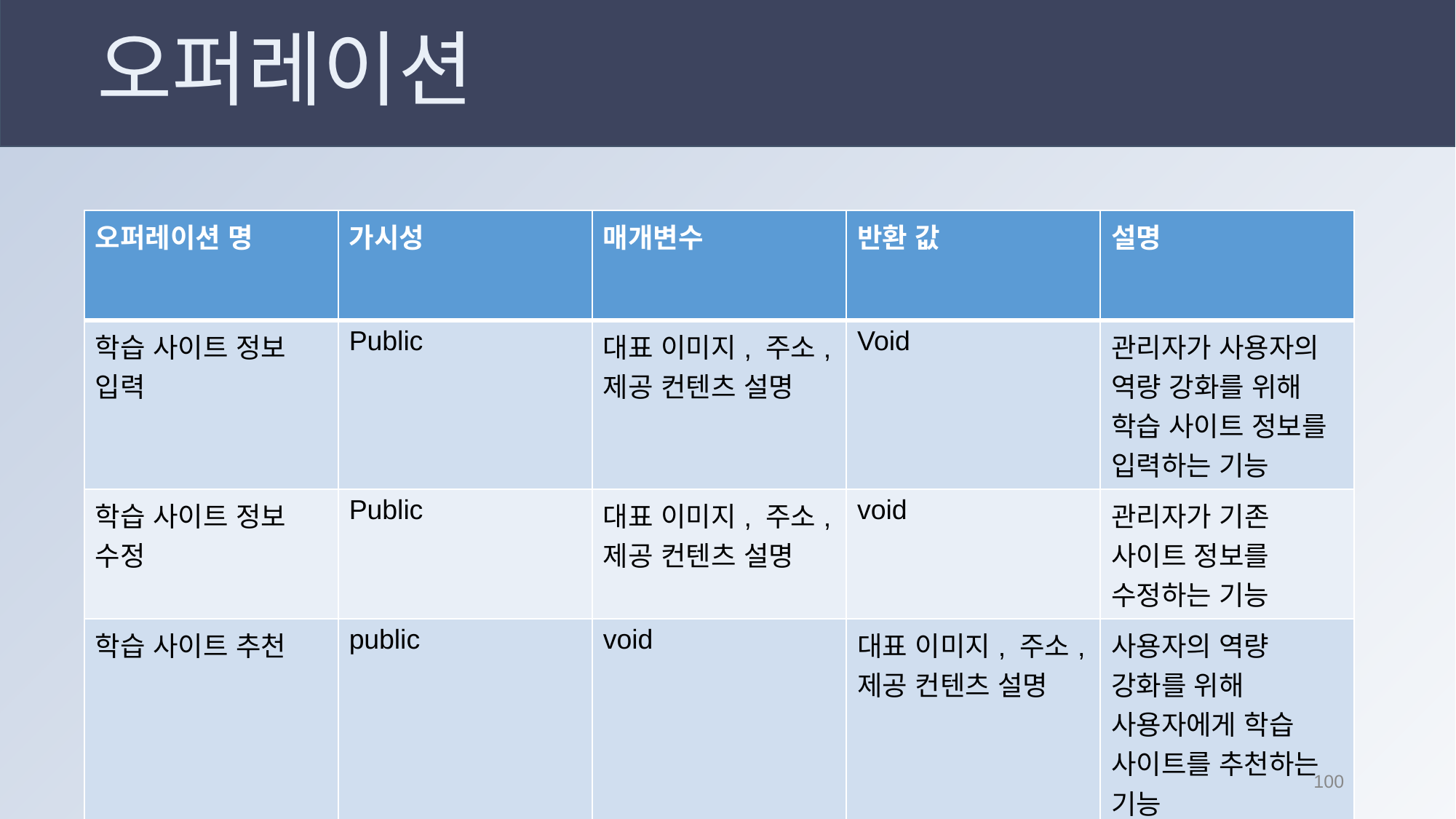

오퍼레이션

| 오퍼레이션 명 | 가시성 | 매개변수 | 반환 값 | 설명 |
| --- | --- | --- | --- | --- |
| 학습 사이트 정보 입력 | Public | 대표 이미지, 주소, 제공 컨텐츠 설명 | Void | 관리자가 사용자의 역량 강화를 위해 학습 사이트 정보를 입력하는 기능 |
| 학습 사이트 정보 수정 | Public | 대표 이미지, 주소, 제공 컨텐츠 설명 | void | 관리자가 기존 사이트 정보를 수정하는 기능 |
| 학습 사이트 추천 | public | void | 대표 이미지, 주소, 제공 컨텐츠 설명 | 사용자의 역량 강화를 위해 사용자에게 학습 사이트를 추천하는 기능 |
100